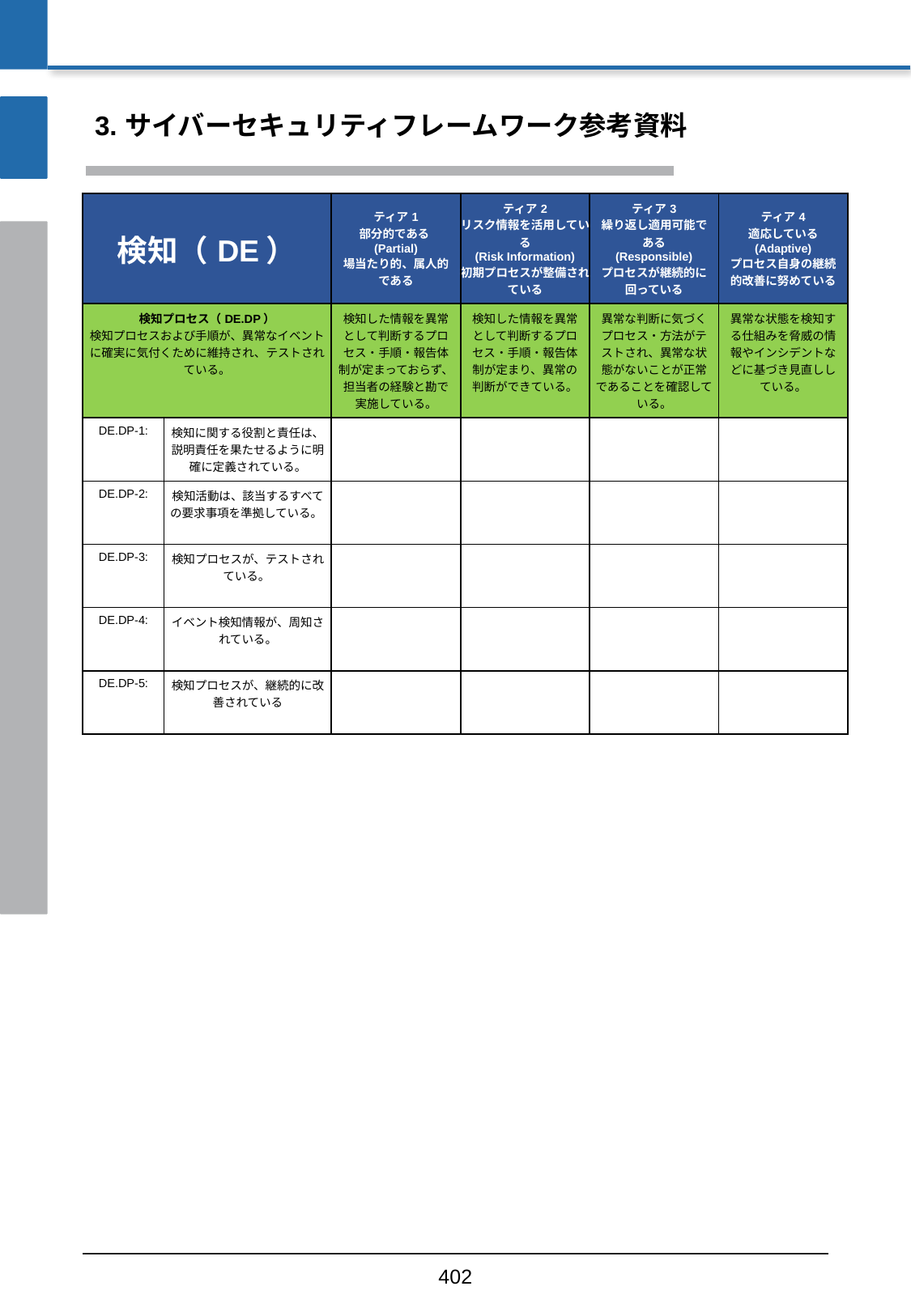

3. サイバーセキュリティフレームワーク参考資料
| 検知（DE） |  | ティア1 部分的である(Partial) 場当たり的、属人的である | ティア2 リスク情報を活用している (Risk Information) 初期プロセスが整備されている | ティア3 繰り返し適用可能である (Responsible) プロセスが継続的に回っている | ティア4 適応している (Adaptive) プロセス自身の継続的改善に努めている |
| --- | --- | --- | --- | --- | --- |
| 検知プロセス（DE.DP） 検知プロセスおよび手順が、異常なイベントに確実に気付くために維持され、テストされている。 |  | 検知した情報を異常として判断するプロセス・手順・報告体制が定まっておらず、担当者の経験と勘で実施している。 | 検知した情報を異常として判断するプロセス・手順・報告体制が定まり、異常の判断ができている。 | 異常な判断に気づくプロセス・方法がテストされ、異常な状態がないことが正常であることを確認している。 | 異常な状態を検知する仕組みを脅威の情報やインシデントなどに基づき見直しし ている。 |
| DE.DP-1: | 検知に関する役割と責任は、説明責任を果たせるように明確に定義されている。 |  |  |  |  |
| DE.DP-2: | 検知活動は、該当するすべての要求事項を準拠している。 |  |  |  |  |
| DE.DP-3: | 検知プロセスが、テストされている。 |  |  |  |  |
| DE.DP-4: | イベント検知情報が、周知されている。 |  |  |  |  |
| DE.DP-5: | 検知プロセスが、継続的に改善されている |  |  |  |  |
402